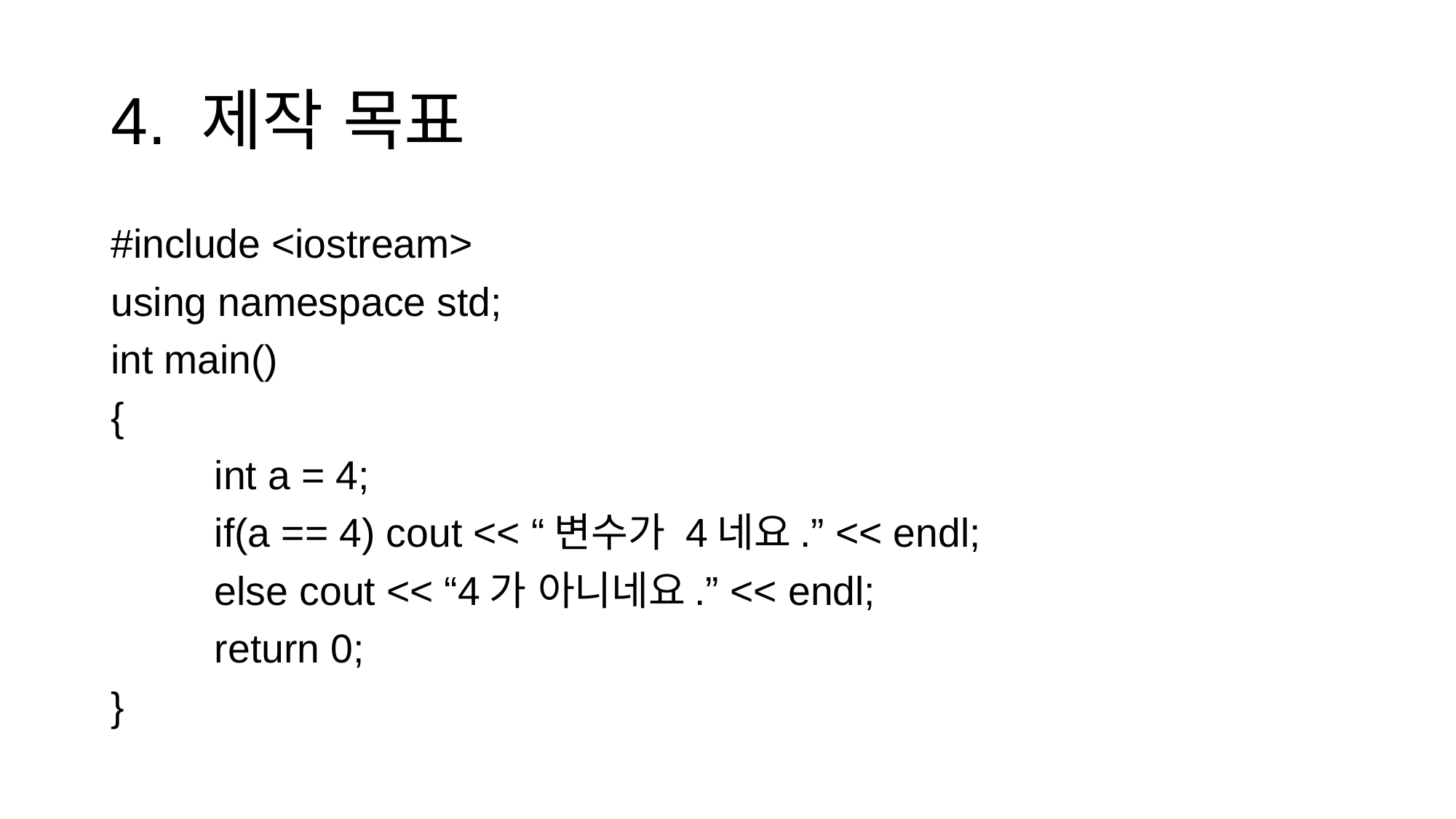

# 4. 제작 목표
#include <iostream>
using namespace std;
int main()
{
	int a = 4;
	if(a == 4) cout << “변수가 4네요.” << endl;
	else cout << “4가 아니네요.” << endl;
	return 0;
}